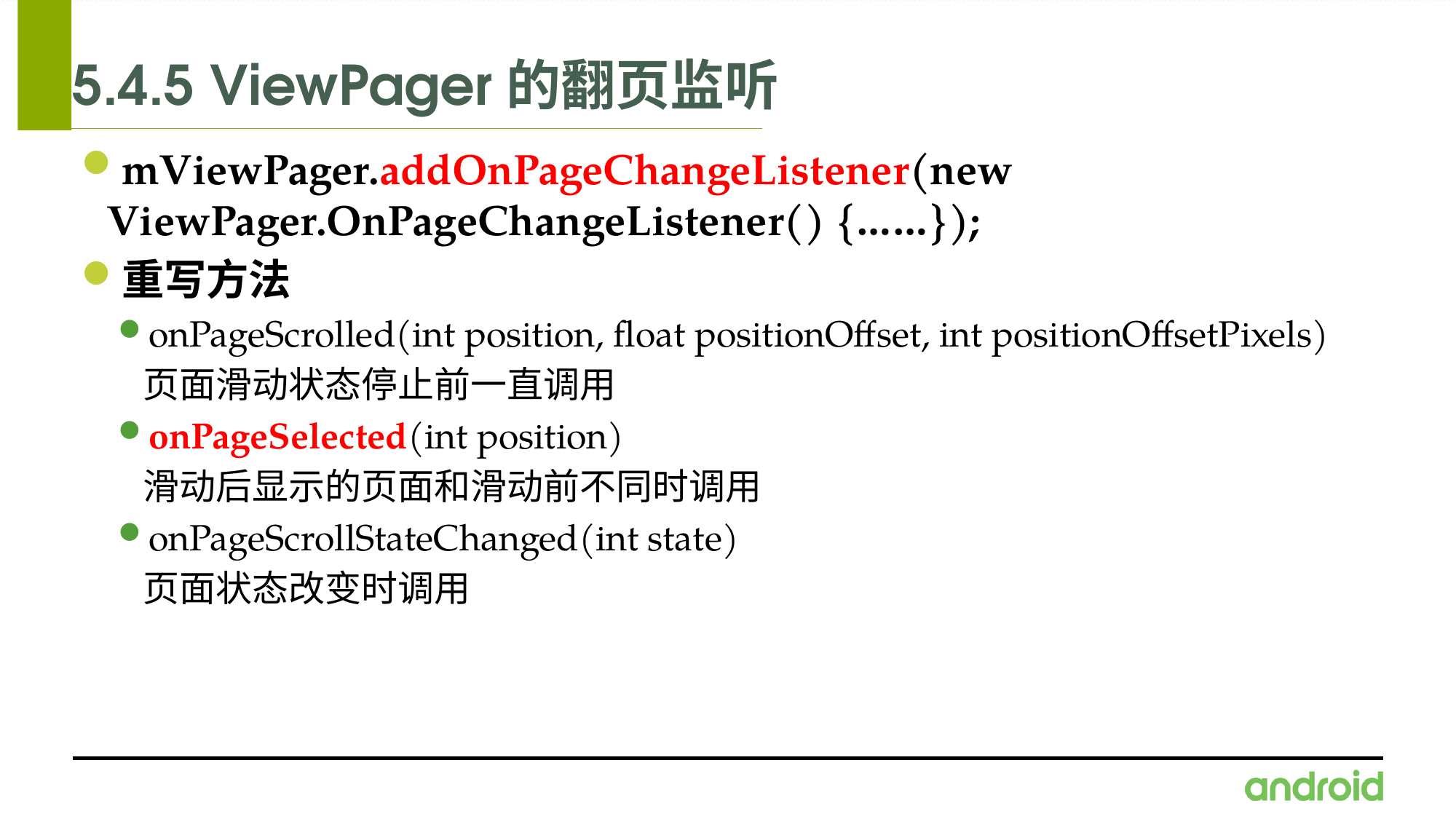

# 5.4.5 ViewPager的翻页监听
mViewPager.addOnPageChangeListener(new ViewPager.OnPageChangeListener() {……});
重写方法
onPageScrolled(int position, float positionOffset, int positionOffsetPixels)
  页面滑动状态停止前一直调用
onPageSelected(int position)
  滑动后显示的页面和滑动前不同时调用
onPageScrollStateChanged(int state)
  页面状态改变时调用